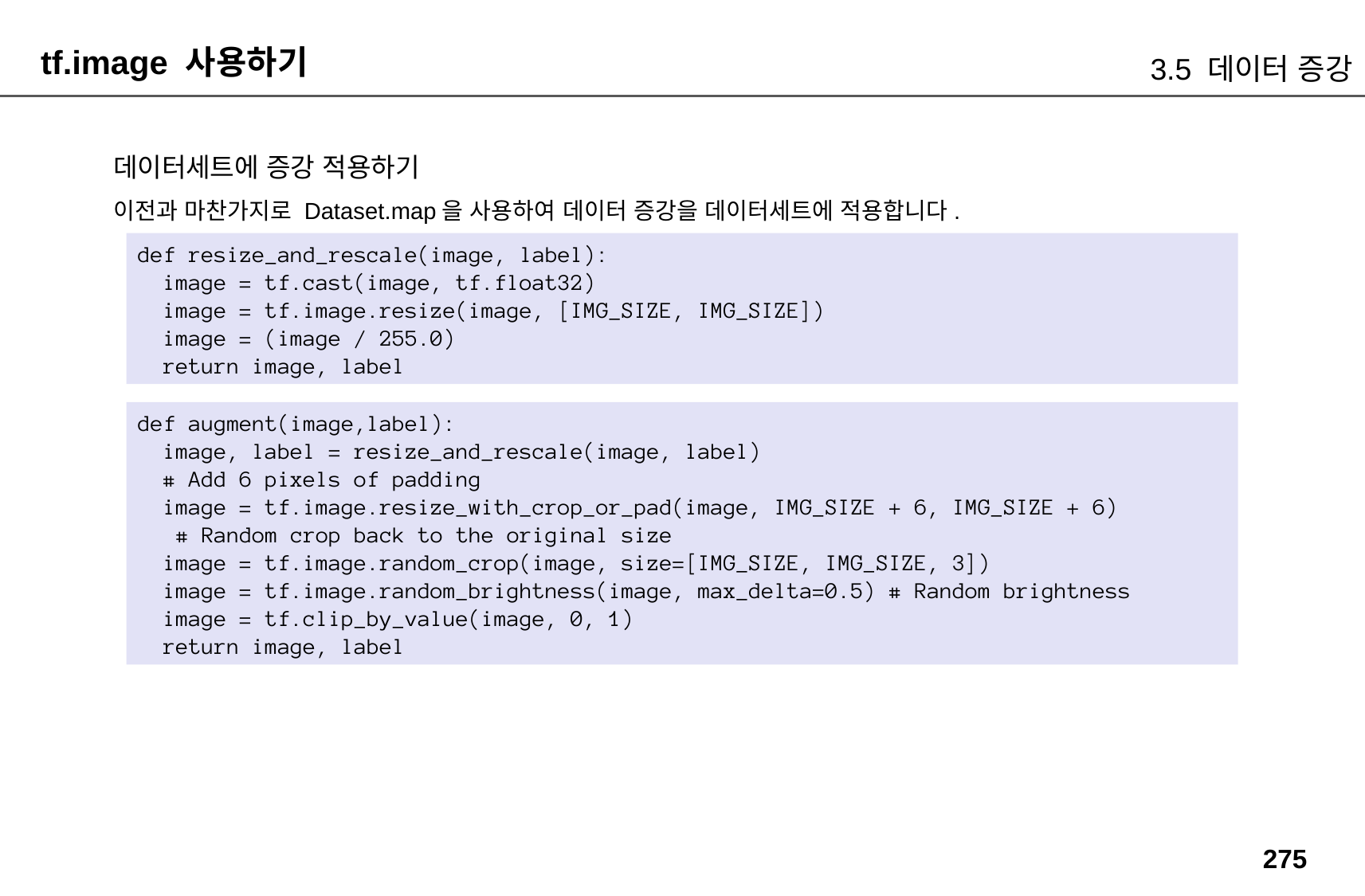

tf.image 사용하기
3.5 데이터 증강
데이터세트에 증강 적용하기
이전과 마찬가지로 Dataset.map을 사용하여 데이터 증강을 데이터세트에 적용합니다.
def resize_and_rescale(image, label):
  image = tf.cast(image, tf.float32)
  image = tf.image.resize(image, [IMG_SIZE, IMG_SIZE])
  image = (image / 255.0)
  return image, label
def augment(image,label):
  image, label = resize_and_rescale(image, label)
  # Add 6 pixels of padding
  image = tf.image.resize_with_crop_or_pad(image, IMG_SIZE + 6, IMG_SIZE + 6)
   # Random crop back to the original size
  image = tf.image.random_crop(image, size=[IMG_SIZE, IMG_SIZE, 3])
  image = tf.image.random_brightness(image, max_delta=0.5) # Random brightness
  image = tf.clip_by_value(image, 0, 1)
  return image, label